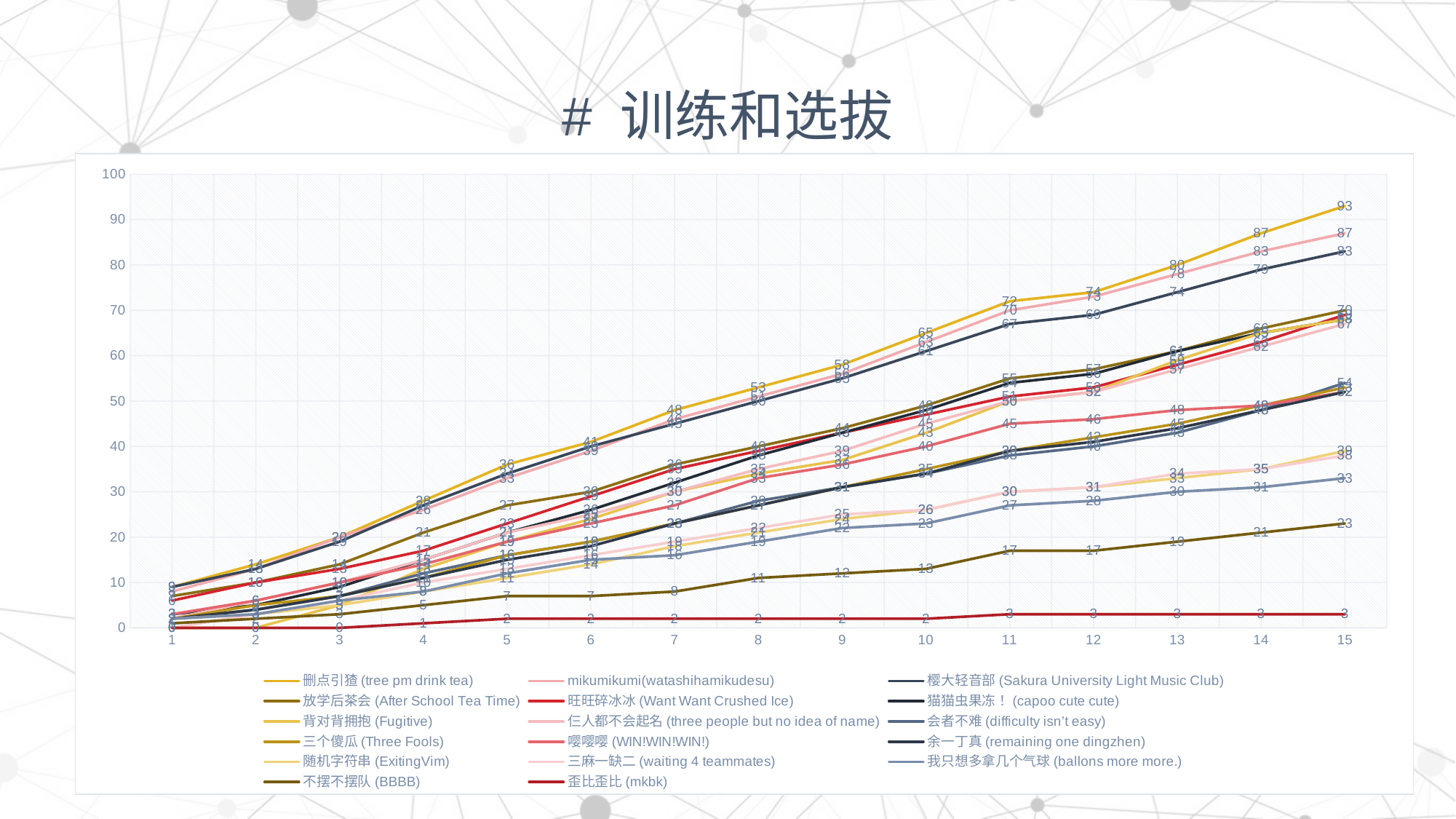

# 训练和选拔

### Chart

| Category | 删点引猹(tree pm drink tea) | mikumikumi(watashihamikudesu) | 樱大轻音部(Sakura University Light Music Club) | 放学后茶会(After School Tea Time) | 旺旺碎冰冰(Want Want Crushed Ice) | 猫猫虫果冻！(capoo cute cute) | 背对背拥抱(Fugitive) | 仨人都不会起名(three people but no idea of name) | 会者不难(difficulty isn’t easy) | 三个傻瓜(Three Fools) | 嘤嘤嘤(WIN!WIN!WIN!) | 余一丁真(remaining one dingzhen) | 随机字符串(ExitingVim) | 三麻一缺二(waiting 4 teammates) | 我只想多拿几个气球(ballons more more.) | 不摆不摆队(BBBB) | 歪比歪比(mkbk) |
|---|---|---|---|---|---|---|---|---|---|---|---|---|---|---|---|---|---|